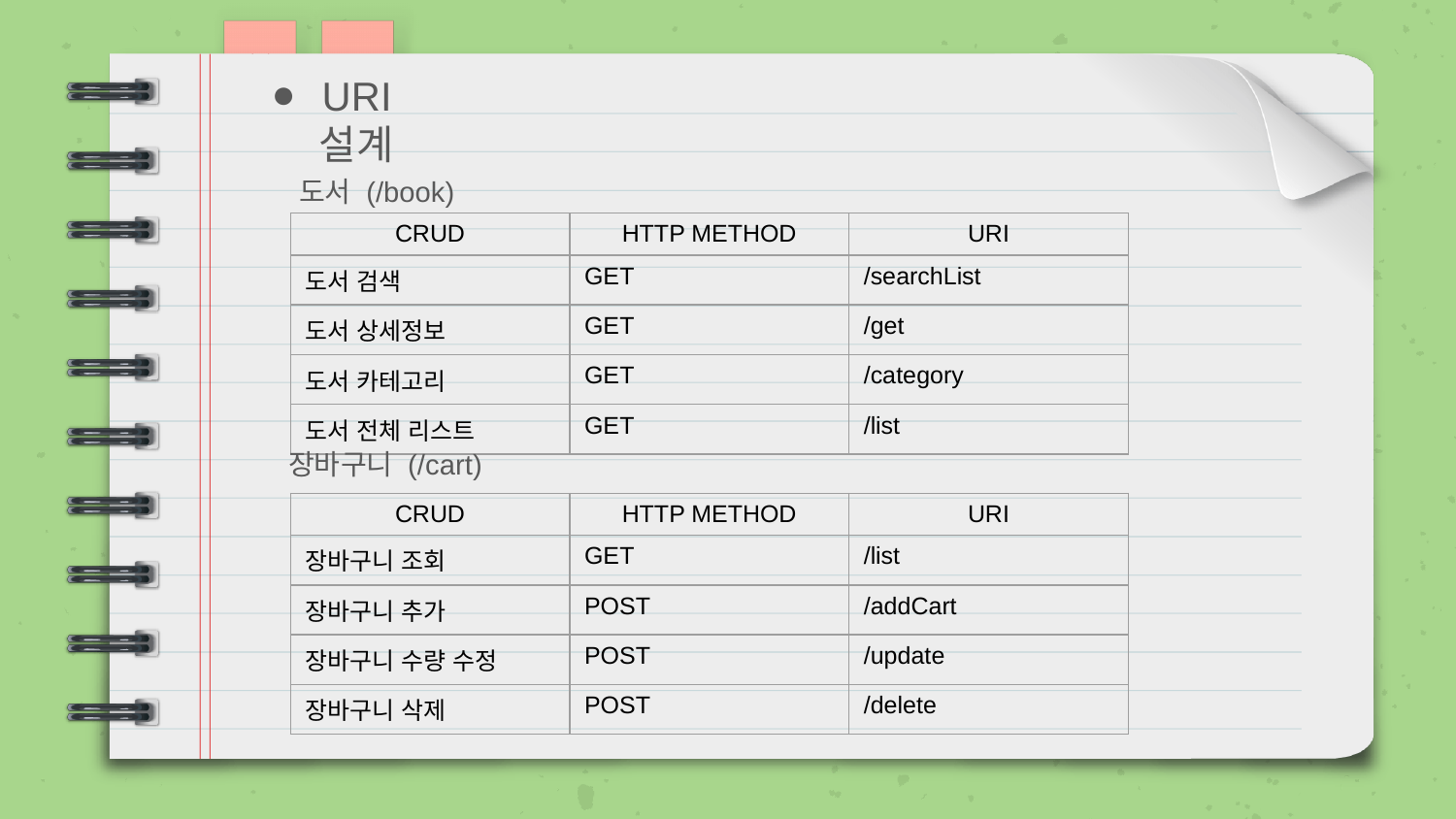

URI 설계
     도서 (/book)
| CRUD | HTTP METHOD | URI |
| --- | --- | --- |
| 도서 검색 | GET | /searchList |
| 도서 상세정보 | GET | /get |
| 도서 카테고리 | GET | /category |
| 도서 전체 리스트 | GET | /list |
     장바구니 (/cart)
| CRUD | HTTP METHOD | URI |
| --- | --- | --- |
| 장바구니 조회 | GET | /list |
| 장바구니 추가 | POST | /addCart |
| 장바구니 수량 수정 | POST | /update |
| 장바구니 삭제 | POST | /delete |